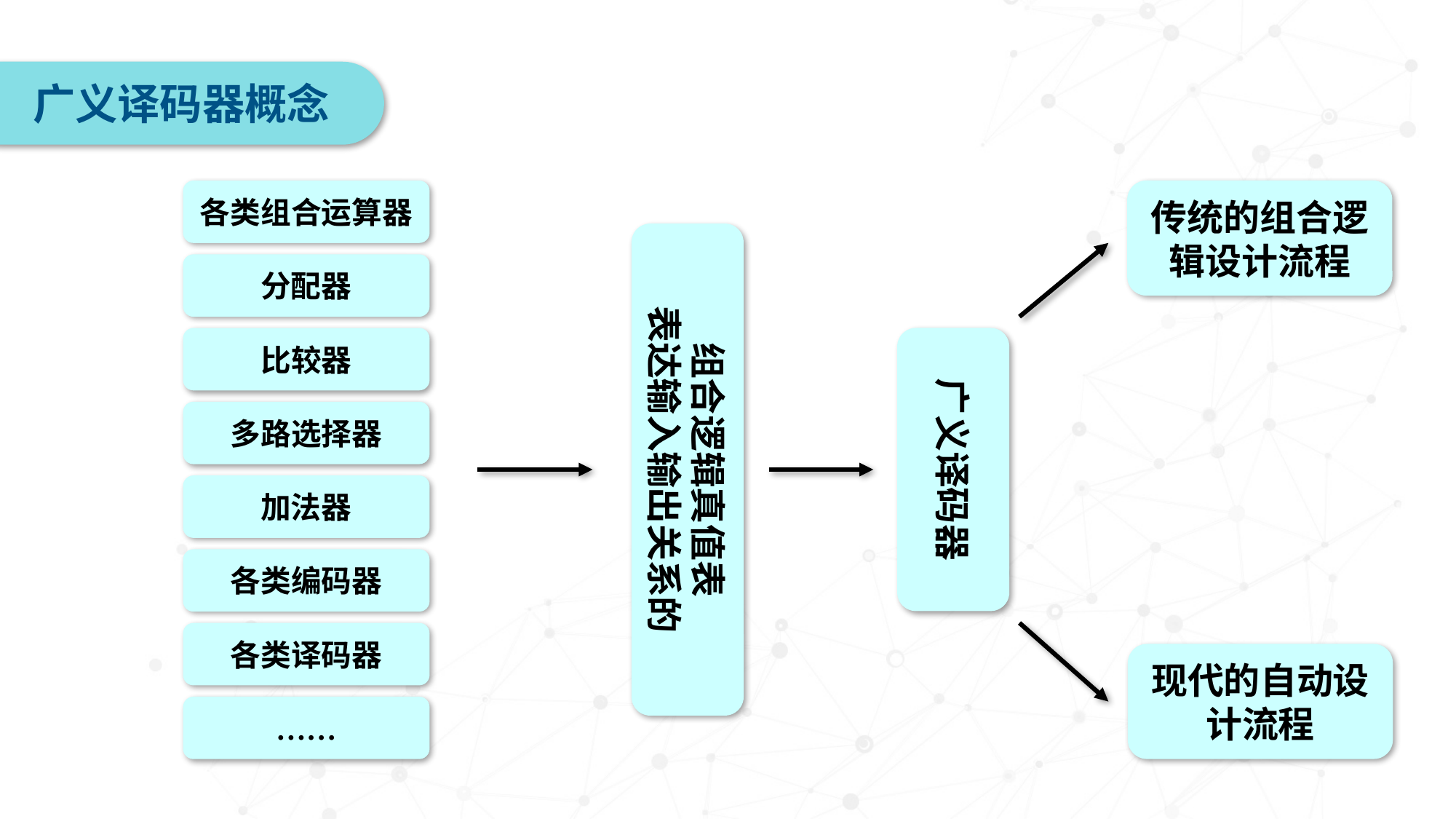

广义译码器概念
各类组合运算器
传统的组合逻辑设计流程
组合逻辑真值表
表达输入输出关系的
分配器
比较器
广义译码器
多路选择器
加法器
各类编码器
各类译码器
现代的自动设计流程
……
79